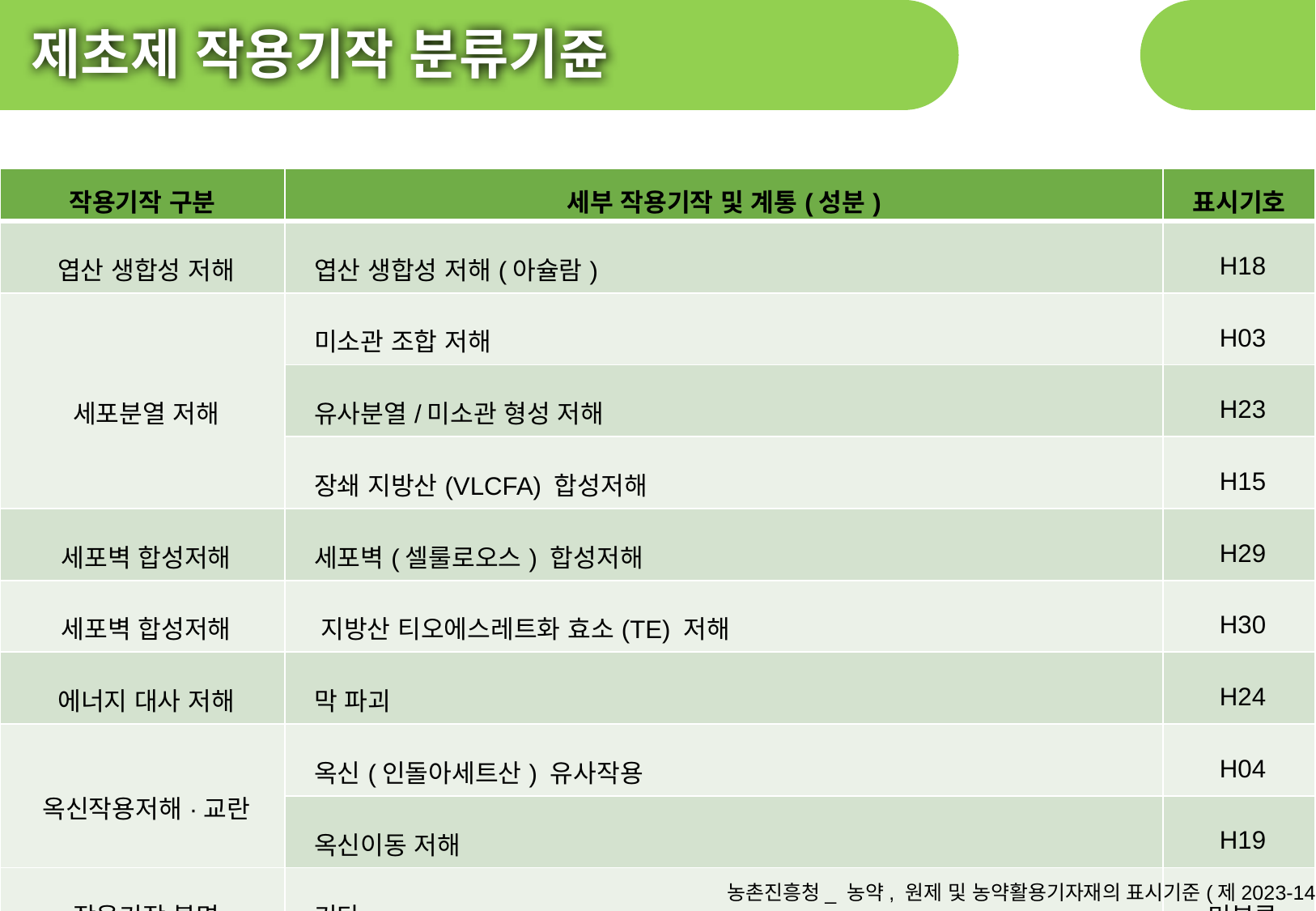

제초제 작용기작 분류기쥰
| 작용기작 구분 | 세부 작용기작 및 계통(성분) | 표시기호 |
| --- | --- | --- |
| 엽산 생합성 저해 | 엽산 생합성 저해(아슐람) | H18 |
| 세포분열 저해 | 미소관 조합 저해 | H03 |
|  | 유사분열/미소관 형성 저해 | H23 |
|  | 장쇄 지방산(VLCFA) 합성저해 | H15 |
| 세포벽 합성저해 | 세포벽(셀룰로오스) 합성저해 | H29 |
| 세포벽 합성저해 | 지방산 티오에스레트화 효소(TE) 저해 | H30 |
| 에너지 대사 저해 | 막 파괴 | H24 |
| 옥신작용저해·교란 | 옥신(인돌아세트산) 유사작용 | H04 |
|  | 옥신이동 저해 | H19 |
| 작용기작 불명 | 기타 | 미분류 |
농촌진흥청_ 농약, 원제 및 농약활용기자재의 표시기준(제2023-14호_2023.4.25)